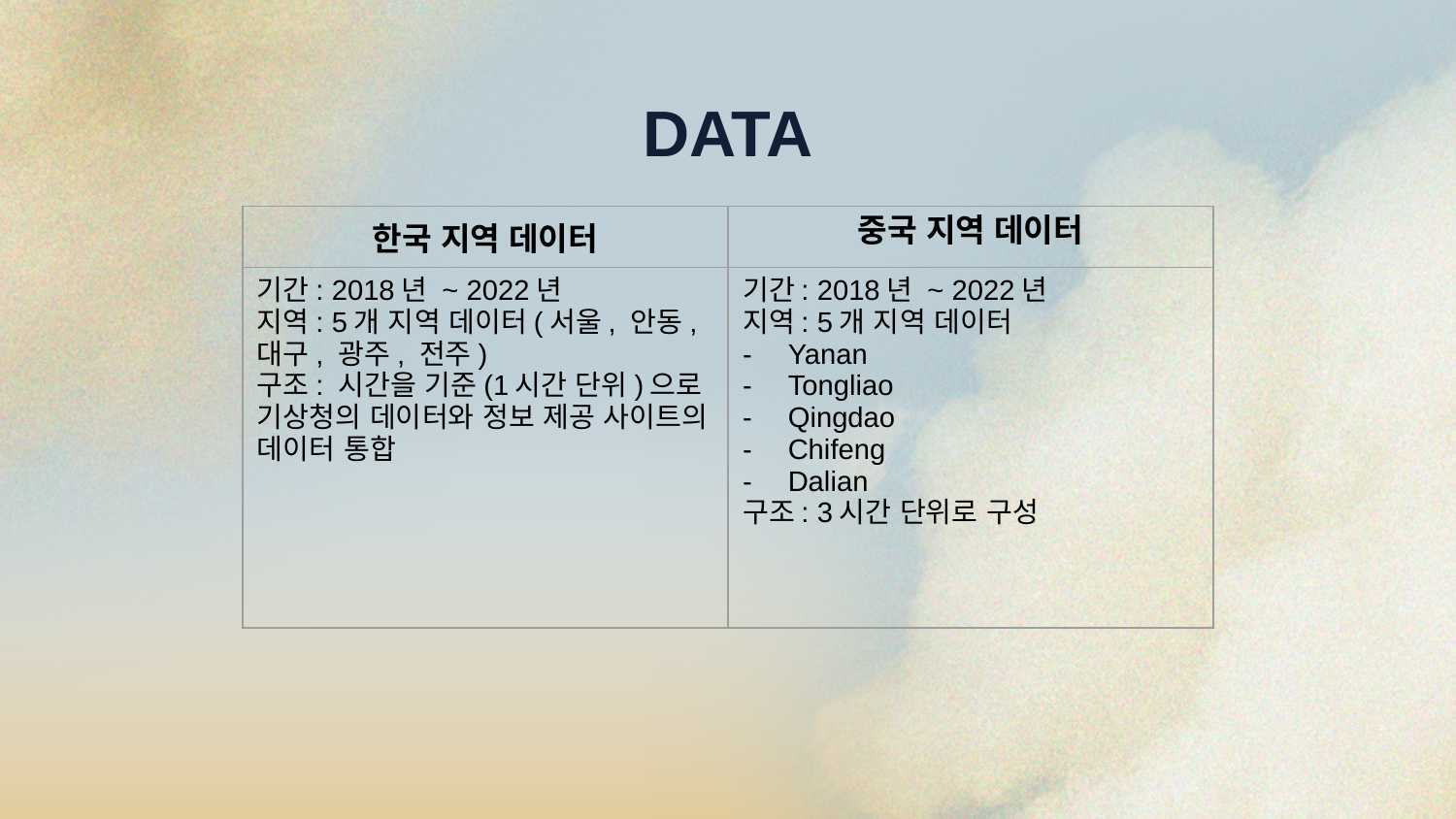

# DATA
| 한국 지역 데이터 | 중국 지역 데이터 |
| --- | --- |
| 기간: 2018년 ~ 2022년 지역: 5개 지역 데이터(서울, 안동, 대구, 광주, 전주) 구조: 시간을 기준(1시간 단위)으로 기상청의 데이터와 정보 제공 사이트의 데이터 통합 | 기간: 2018년 ~ 2022년 지역: 5개 지역 데이터 Yanan Tongliao Qingdao Chifeng Dalian 구조: 3시간 단위로 구성 |